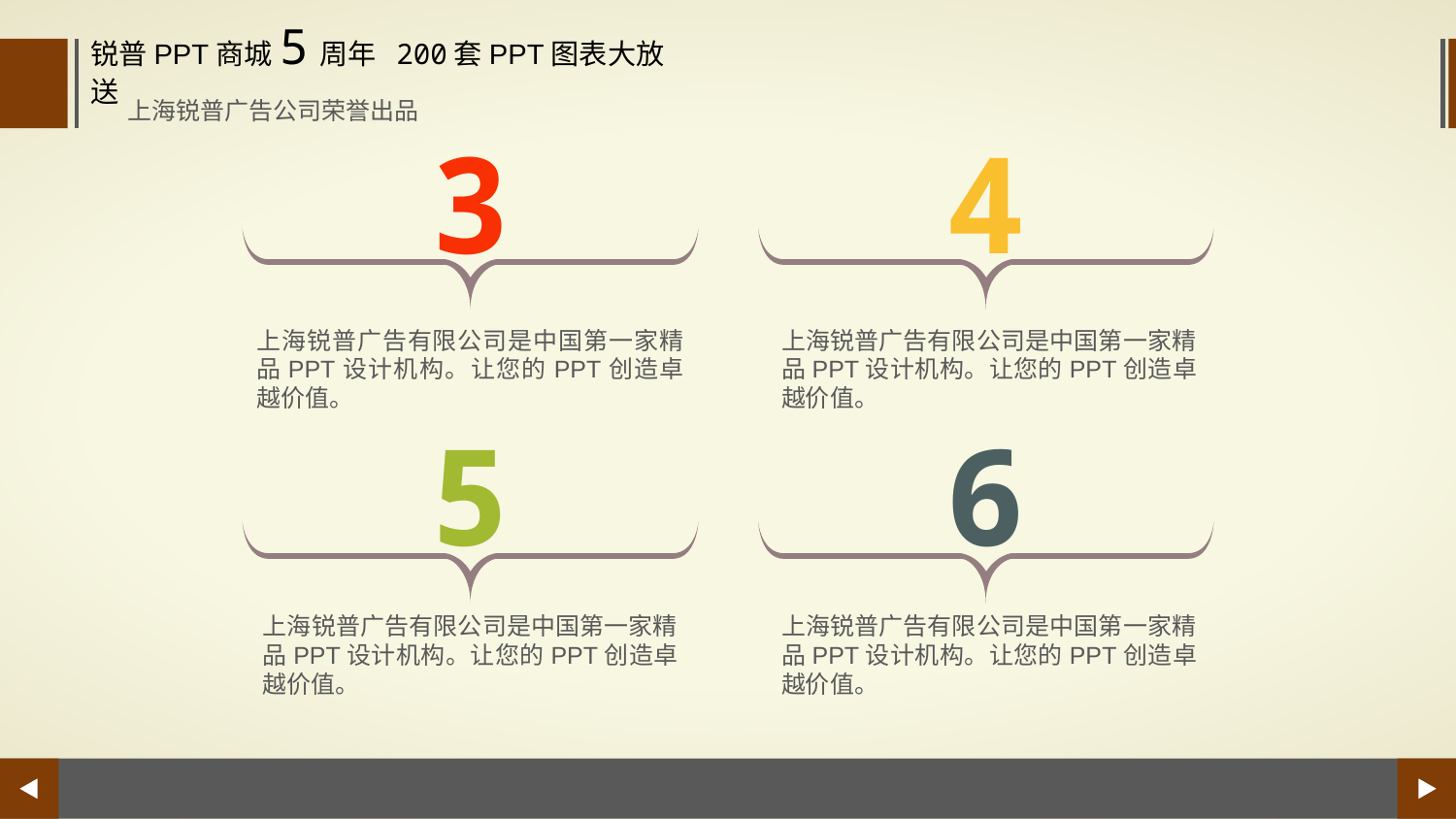

锐普PPT商城5周年  200套PPT图表大放送

上海锐普广告公司荣誉出品
3
4

上海锐普广告有限公司是中国第一家精品PPT设计机构。让您的PPT创造卓越价值。
上海锐普广告有限公司是中国第一家精品PPT设计机构。让您的PPT创造卓越价值。
5
6

上海锐普广告有限公司是中国第一家精品PPT设计机构。让您的PPT创造卓越价值。
上海锐普广告有限公司是中国第一家精品PPT设计机构。让您的PPT创造卓越价值。